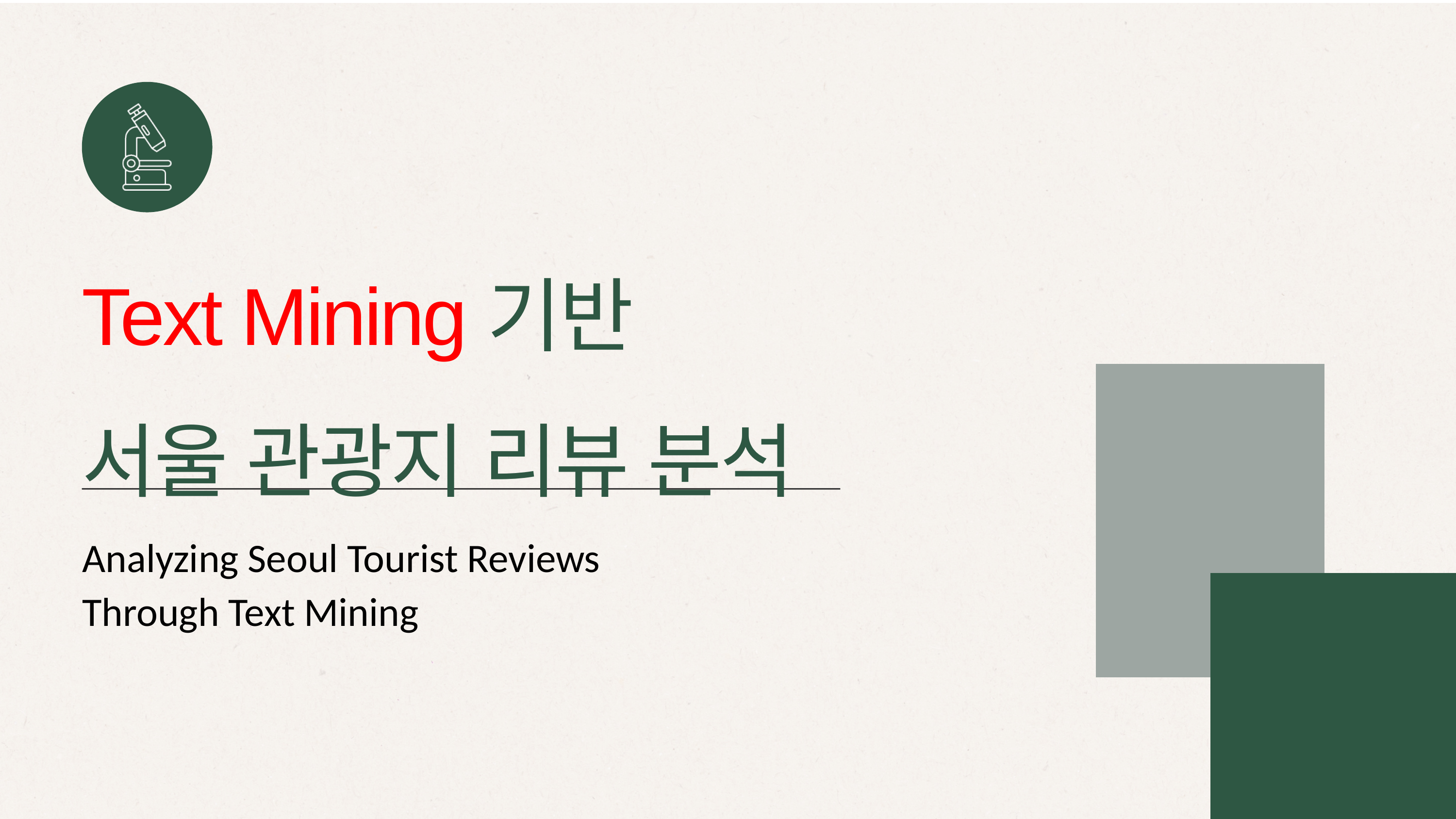

Text Mining기반
서울 관광지 리뷰 분석

Analyzing Seoul Tourist Reviews
Through Text Mining